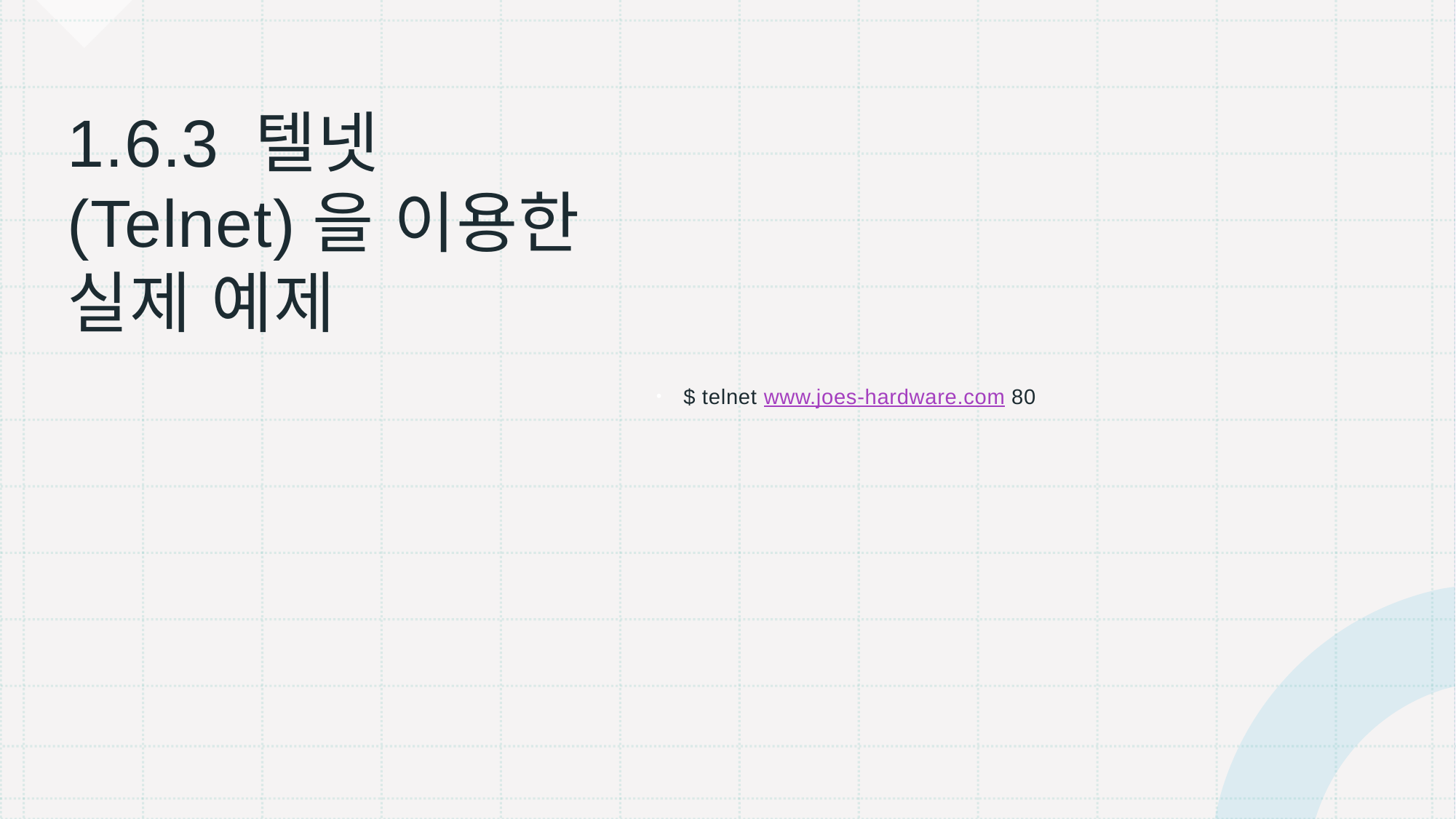

# 1.6.3 텔넷(Telnet)을 이용한 실제 예제
$ telnet www.joes-hardware.com 80